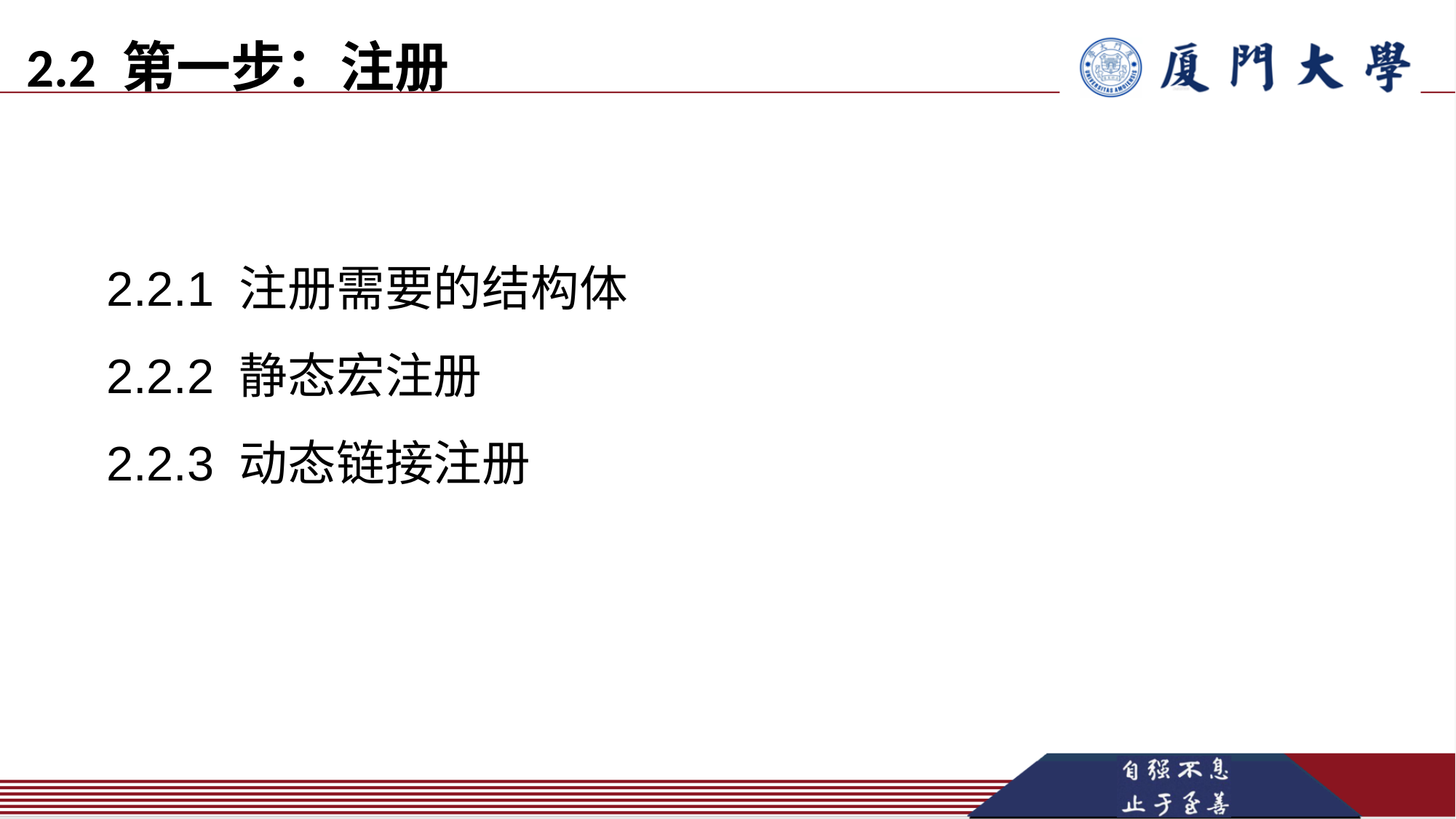

2.2 第一步：注册
2.2.1 注册需要的结构体
2.2.2 静态宏注册
2.2.3 动态链接注册